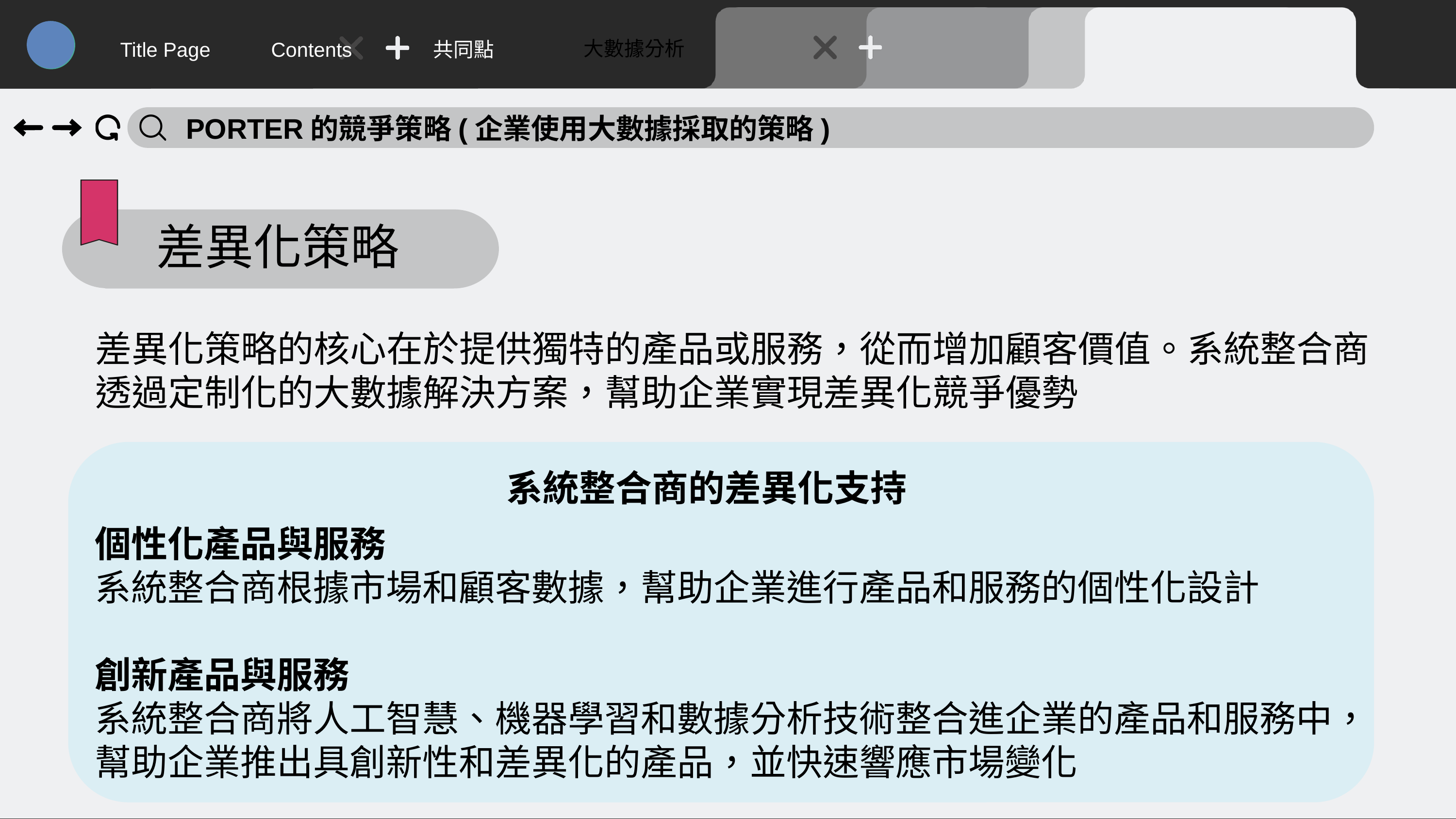

大數據分析
Title Page
Contents
共同點

PORTER的競爭策略(企業使用大數據採取的策略)

差異化策略
差異化策略的核心在於提供獨特的產品或服務，從而增加顧客價值。系統整合商透過定制化的大數據解決方案，幫助企業實現差異化競爭優勢

系統整合商的差異化支持
個性化產品與服務
系統整合商根據市場和顧客數據，幫助企業進行產品和服務的個性化設計

創新產品與服務
系統整合商將人工智慧、機器學習和數據分析技術整合進企業的產品和服務中，幫助企業推出具創新性和差異化的產品，並快速響應市場變化
52